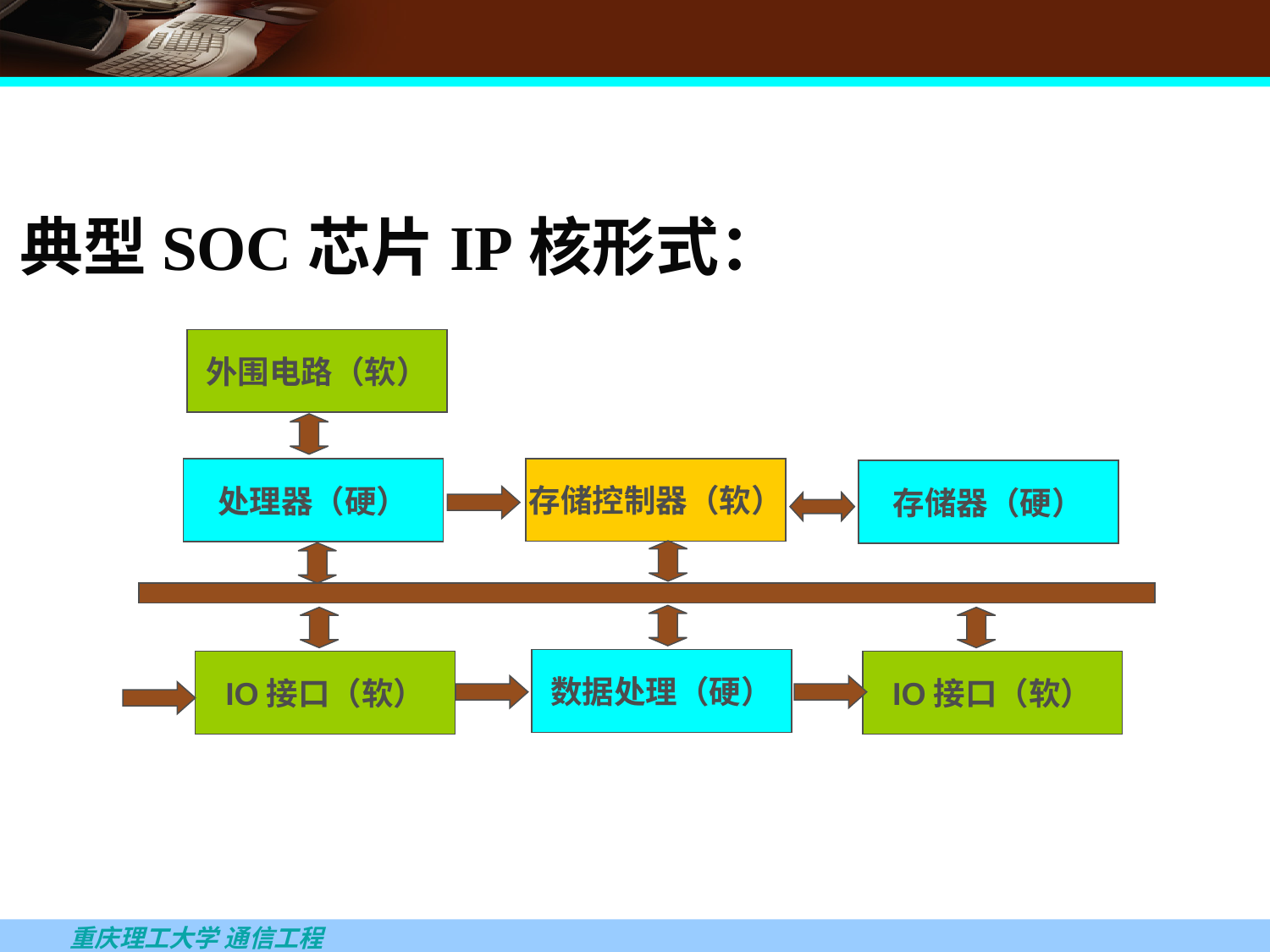

典型SOC芯片IP核形式：
外围电路（软）

存储控制器（软）
处理器（硬）
存储器（硬）

数据处理（硬）
IO接口（软）
IO接口（软）